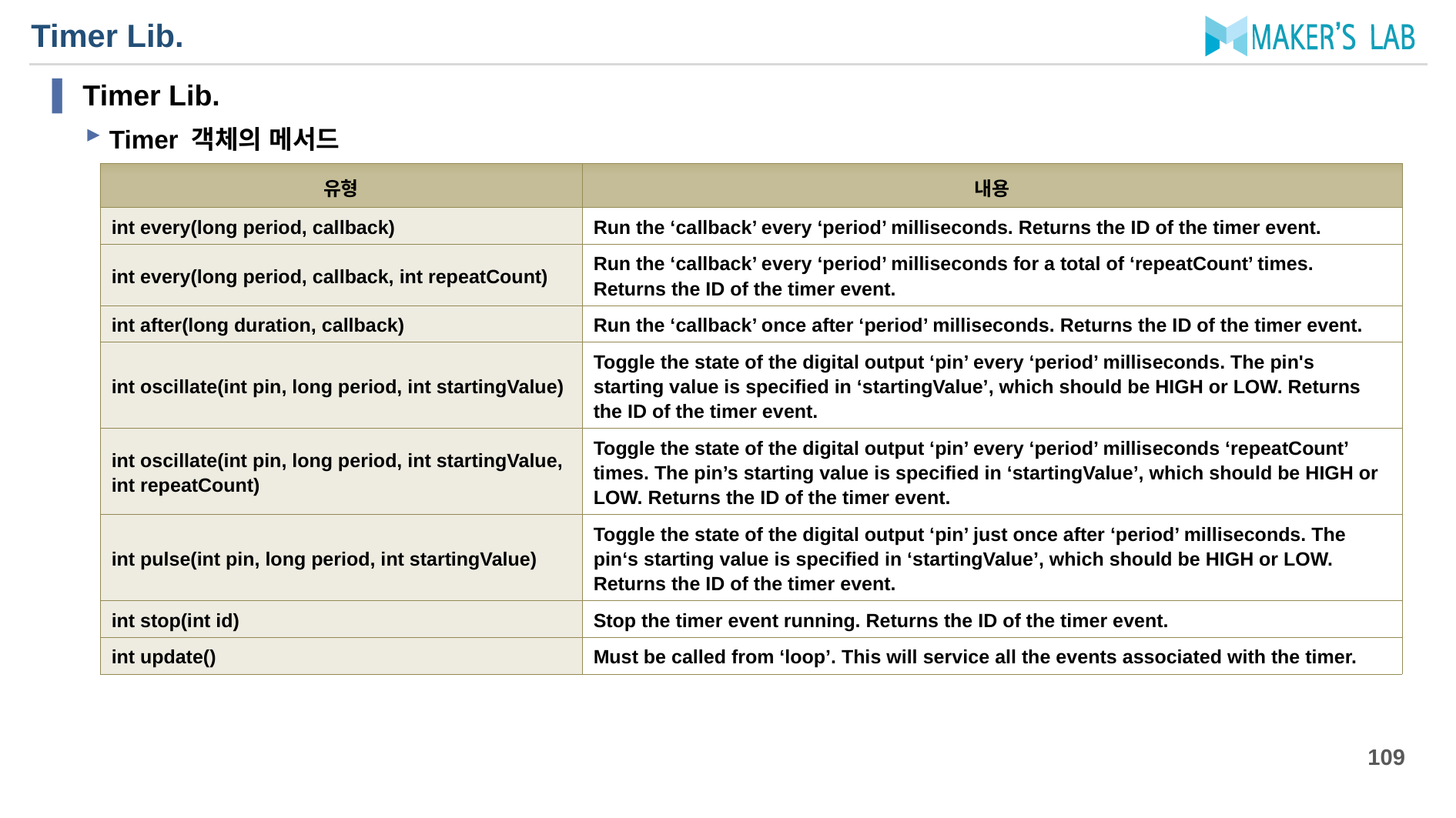

# Timer Lib.
Timer Lib.
Timer 객체의 메서드
| 유형 | 내용 |
| --- | --- |
| int every(long period, callback) | Run the ‘callback’ every ‘period’ milliseconds. Returns the ID of the timer event. |
| int every(long period, callback, int repeatCount) | Run the ‘callback’ every ‘period’ milliseconds for a total of ‘repeatCount’ times. Returns the ID of the timer event. |
| int after(long duration, callback) | Run the ‘callback’ once after ‘period’ milliseconds. Returns the ID of the timer event. |
| int oscillate(int pin, long period, int startingValue) | Toggle the state of the digital output ‘pin’ every ‘period’ milliseconds. The pin's starting value is specified in ‘startingValue’, which should be HIGH or LOW. Returns the ID of the timer event. |
| int oscillate(int pin, long period, int startingValue, int repeatCount) | Toggle the state of the digital output ‘pin’ every ‘period’ milliseconds ‘repeatCount’ times. The pin’s starting value is specified in ‘startingValue’, which should be HIGH or LOW. Returns the ID of the timer event. |
| int pulse(int pin, long period, int startingValue) | Toggle the state of the digital output ‘pin’ just once after ‘period’ milliseconds. The pin‘s starting value is specified in ‘startingValue’, which should be HIGH or LOW. Returns the ID of the timer event. |
| int stop(int id) | Stop the timer event running. Returns the ID of the timer event. |
| int update() | Must be called from ‘loop’. This will service all the events associated with the timer. |
109